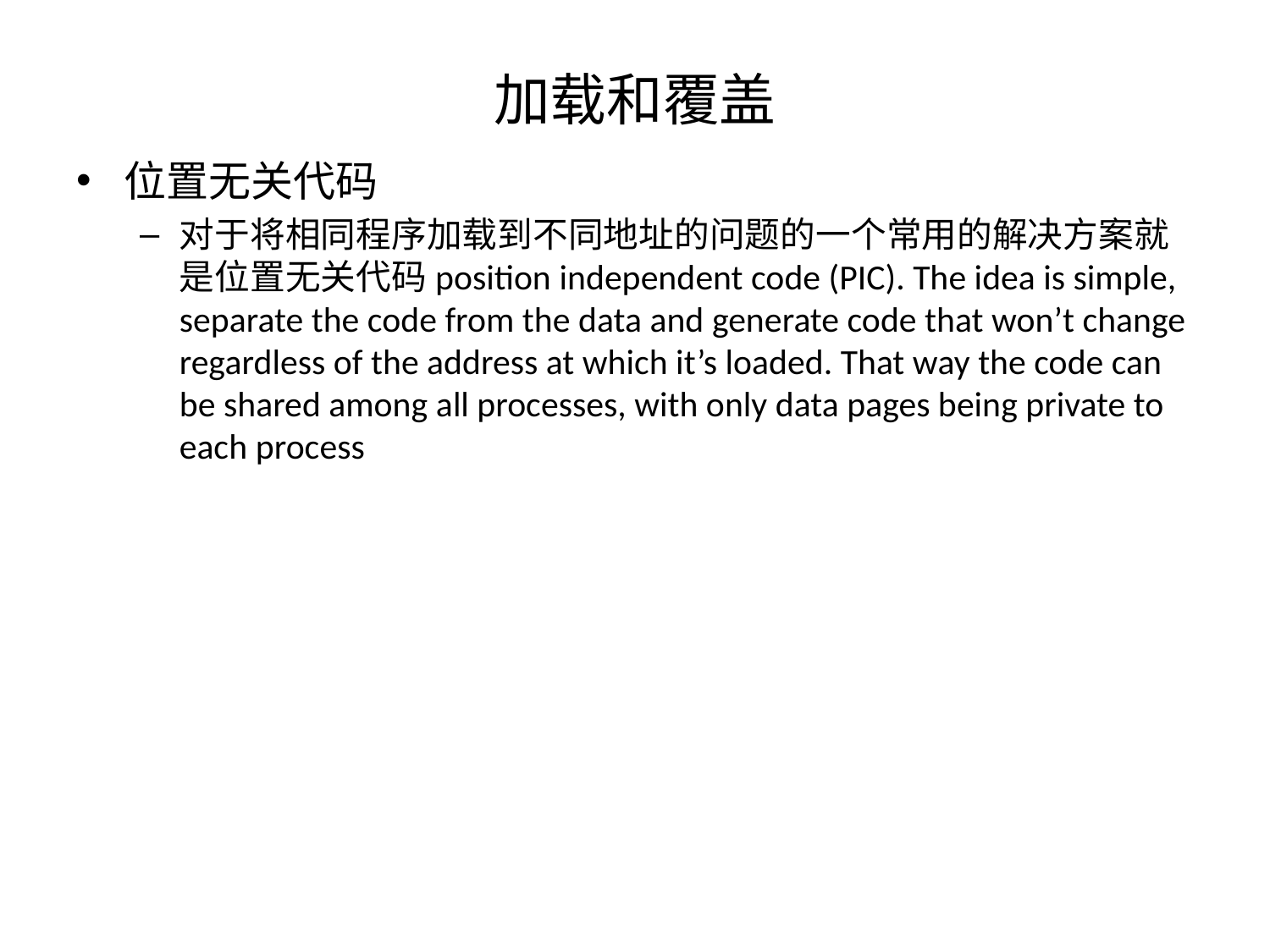

# 加载和覆盖
位置无关代码
对于将相同程序加载到不同地址的问题的一个常用的解决方案就是位置无关代码position independent code (PIC). The idea is simple, separate the code from the data and generate code that won’t change regardless of the address at which it’s loaded. That way the code can be shared among all processes, with only data pages being private to each process